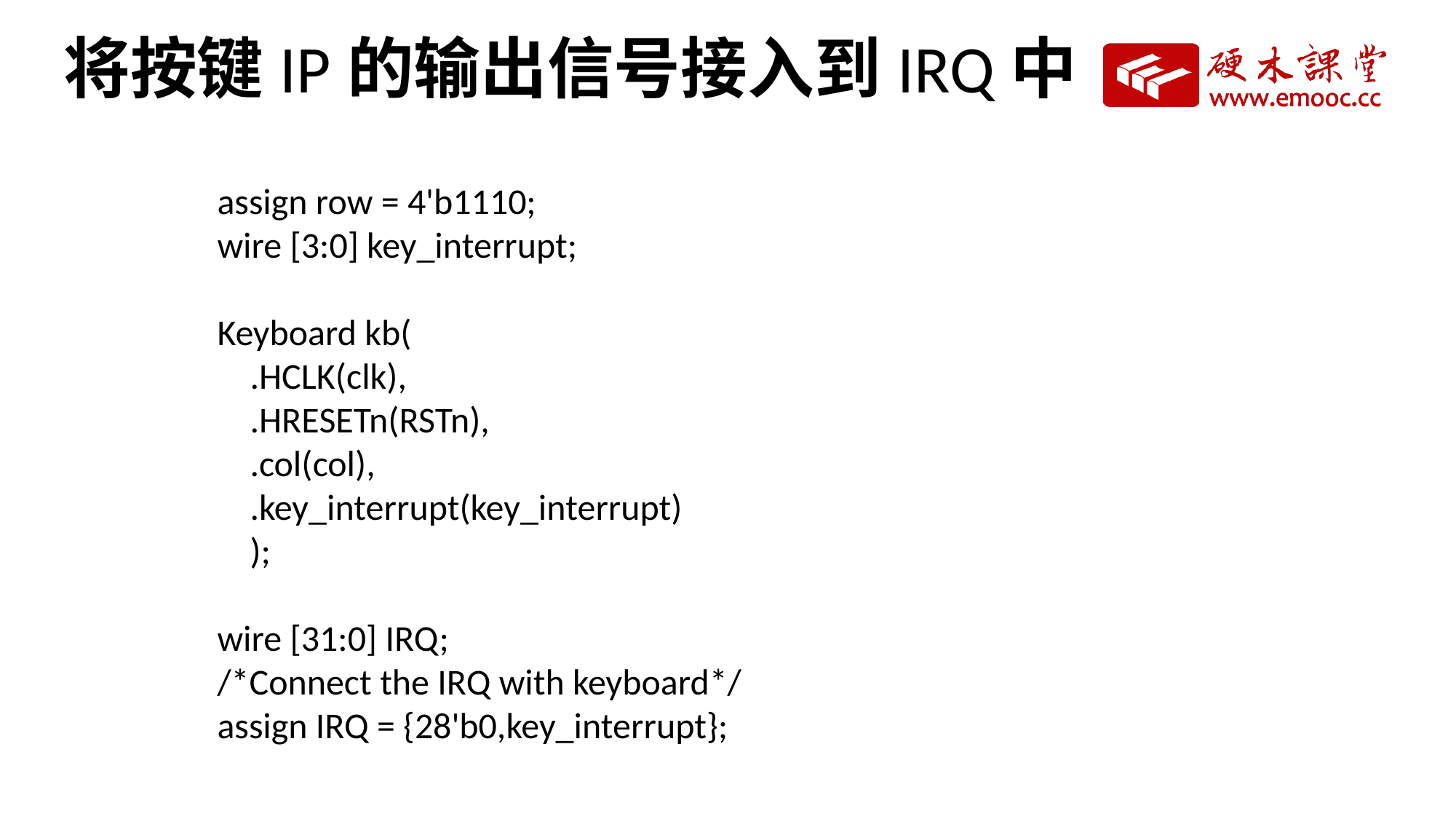

# 将按键IP的输出信号接入到IRQ中
assign row = 4'b1110;
wire [3:0] key_interrupt;

Keyboard kb(
    .HCLK(clk),
    .HRESETn(RSTn),
    .col(col),
    .key_interrupt(key_interrupt)
    );

wire [31:0] IRQ;
/*Connect the IRQ with keyboard*/
assign IRQ = {28'b0,key_interrupt};